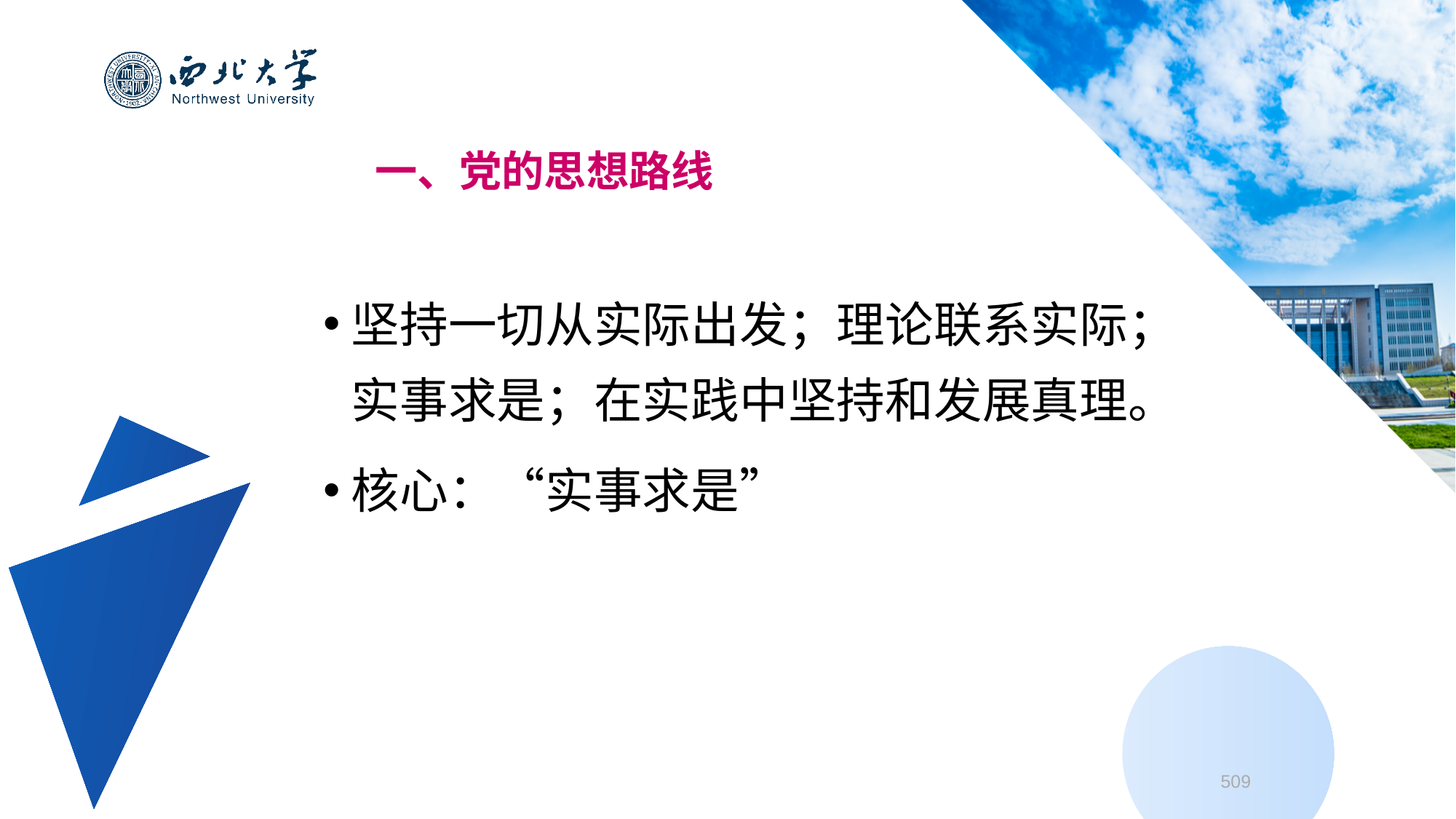

一、党的思想路线
坚持一切从实际出发；理论联系实际；实事求是；在实践中坚持和发展真理。
核心：“实事求是”
509